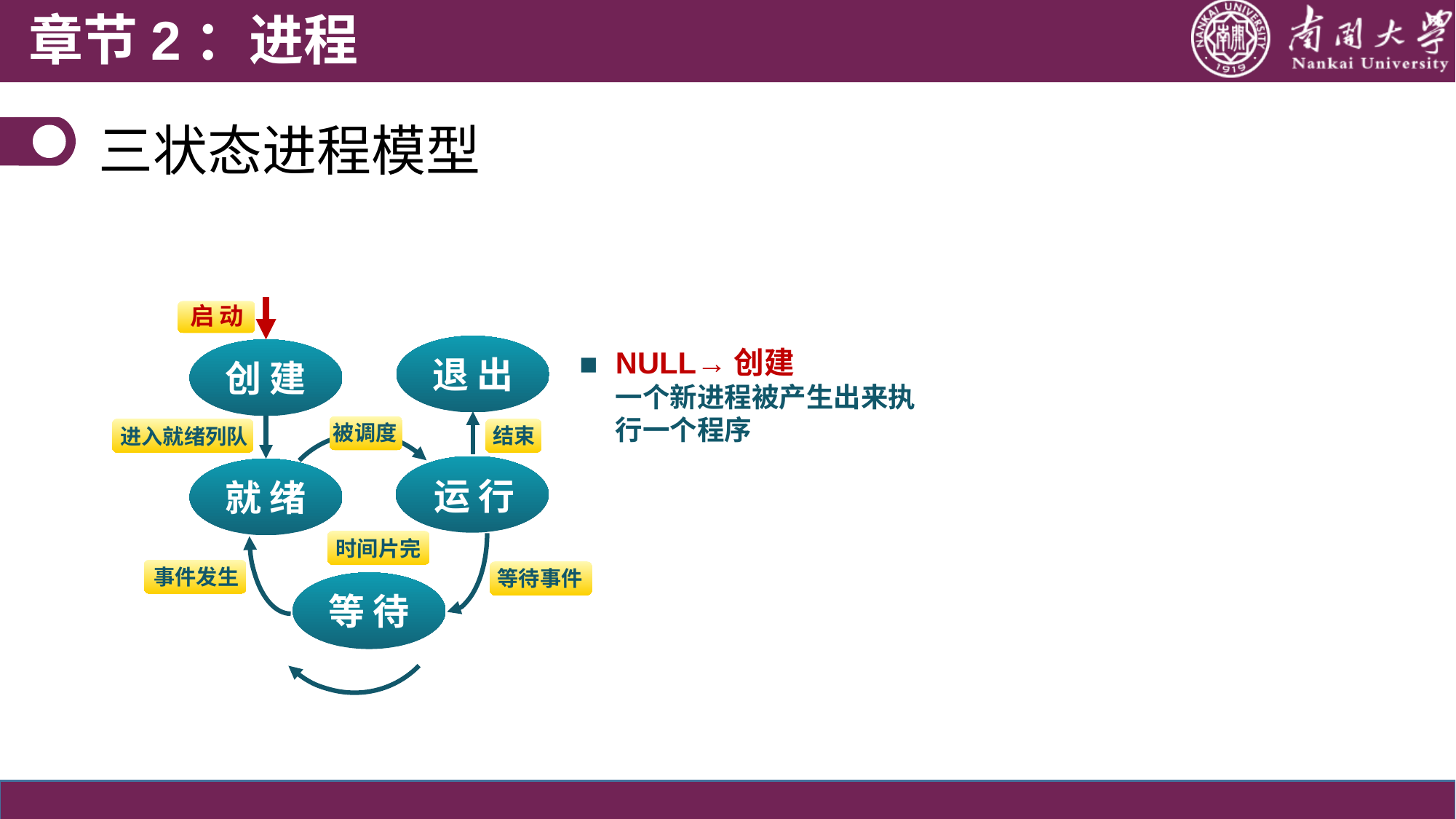

章节2：进程
三状态进程模型

启 动

退 出

创 建

等 待

运 行

就 绪
被调度

结束
进入就绪列队

时间片完

事件发生

等待事件

NULL→创建
一个新进程被产生出来执行一个程序
■